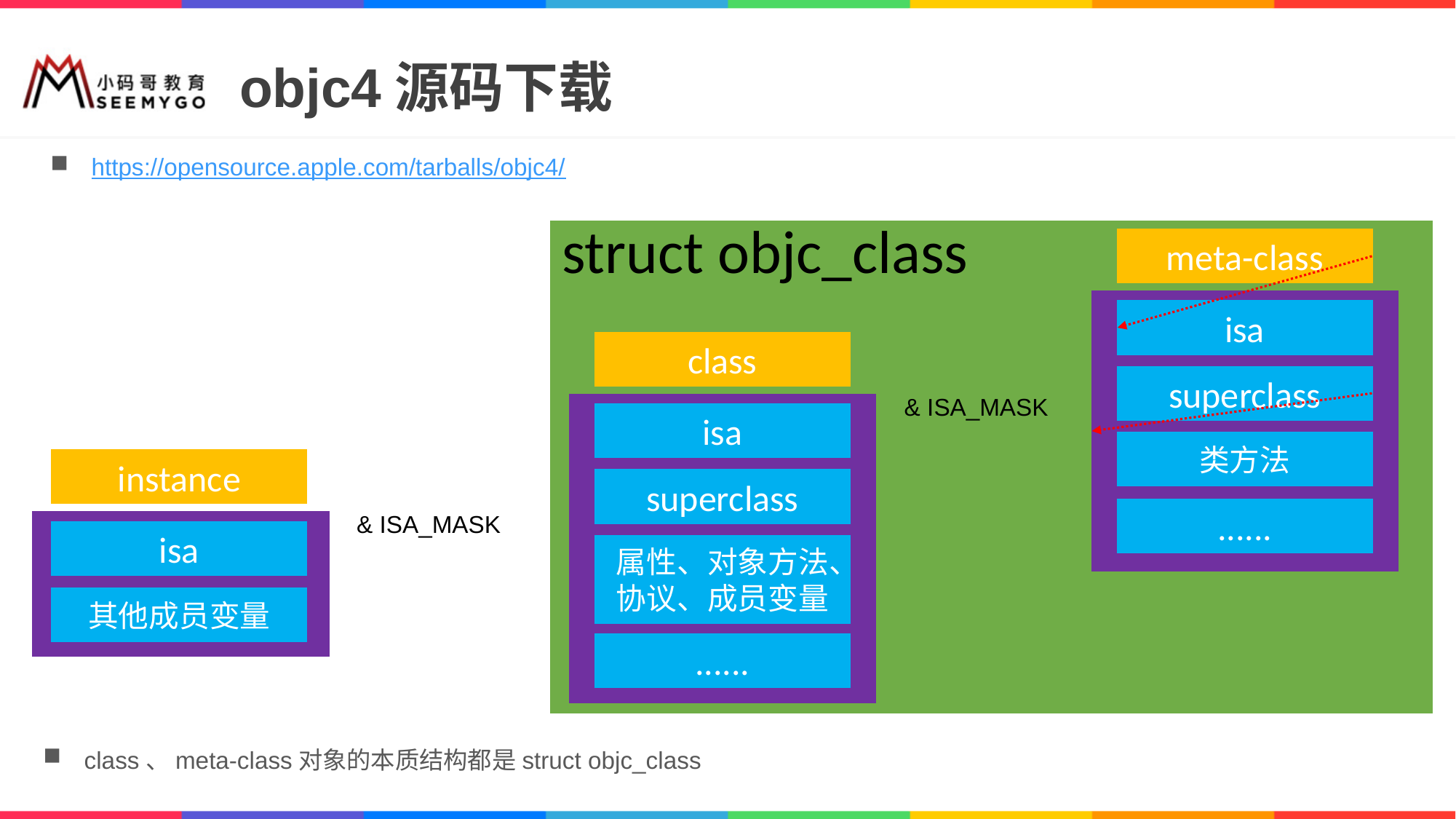

# objc4源码下载
https://opensource.apple.com/tarballs/objc4/
struct objc_class

meta-class

isa
superclass
类方法
......
class

isa
superclass
属性、对象方法、协议、成员变量
......
& ISA_MASK
instance

isa
其他成员变量
& ISA_MASK
class、meta-class对象的本质结构都是struct objc_class